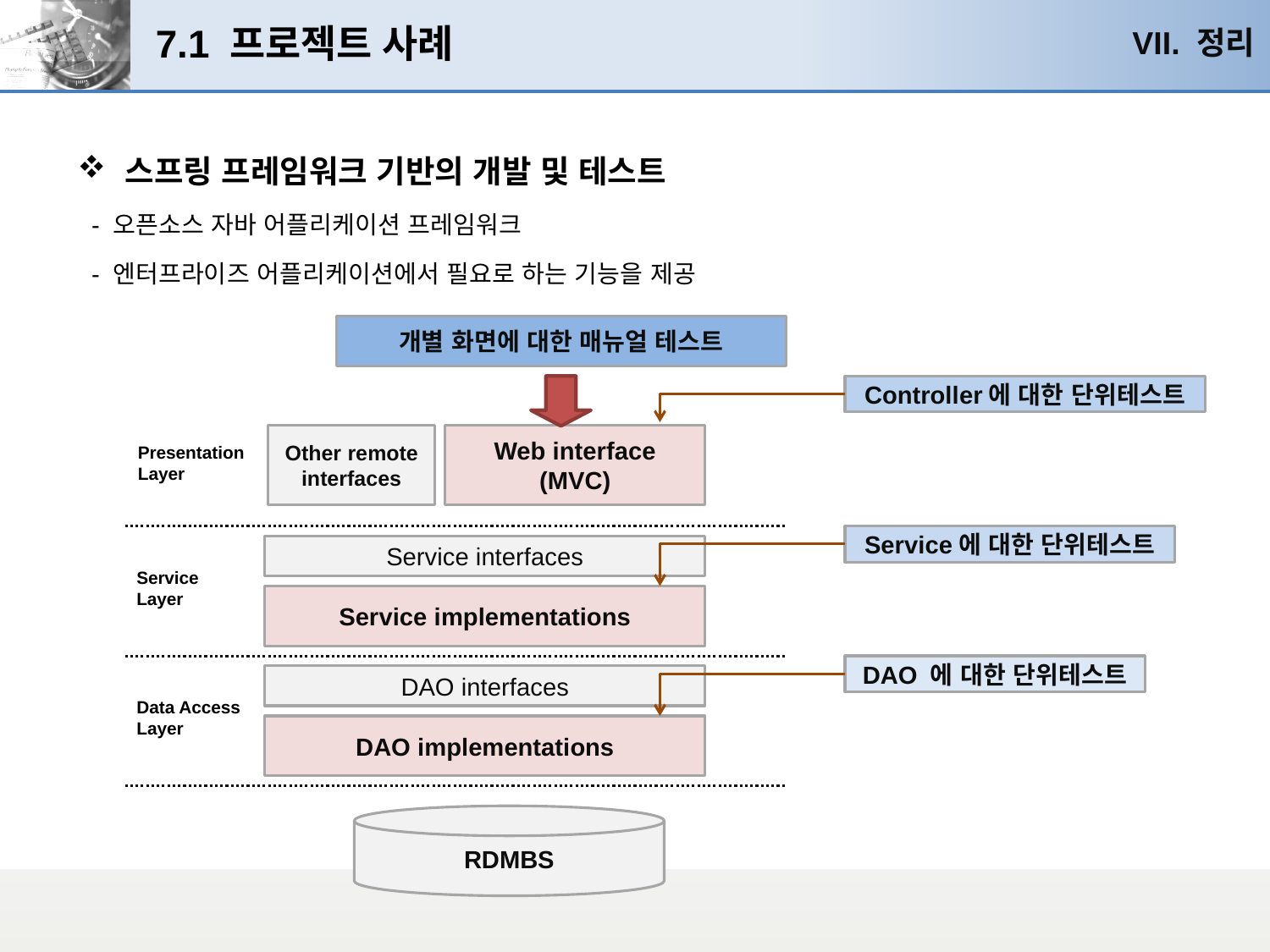

# 7.1 프로젝트 사례
VII. 정리
스프링 프레임워크 기반의 개발 및 테스트
  - 오픈소스 자바 어플리케이션 프레임워크
  - 엔터프라이즈 어플리케이션에서 필요로 하는 기능을 제공

개별 화면에 대한 매뉴얼 테스트

Controller에 대한 단위테스트

Web interface
(MVC)
Other remote interfaces
Presentation
Layer
Service에 대한 단위테스트
Service interfaces
Service
Layer
Service implementations

DAO 에 대한 단위테스트
DAO interfaces
Data Access
Layer
DAO implementations

RDMBS